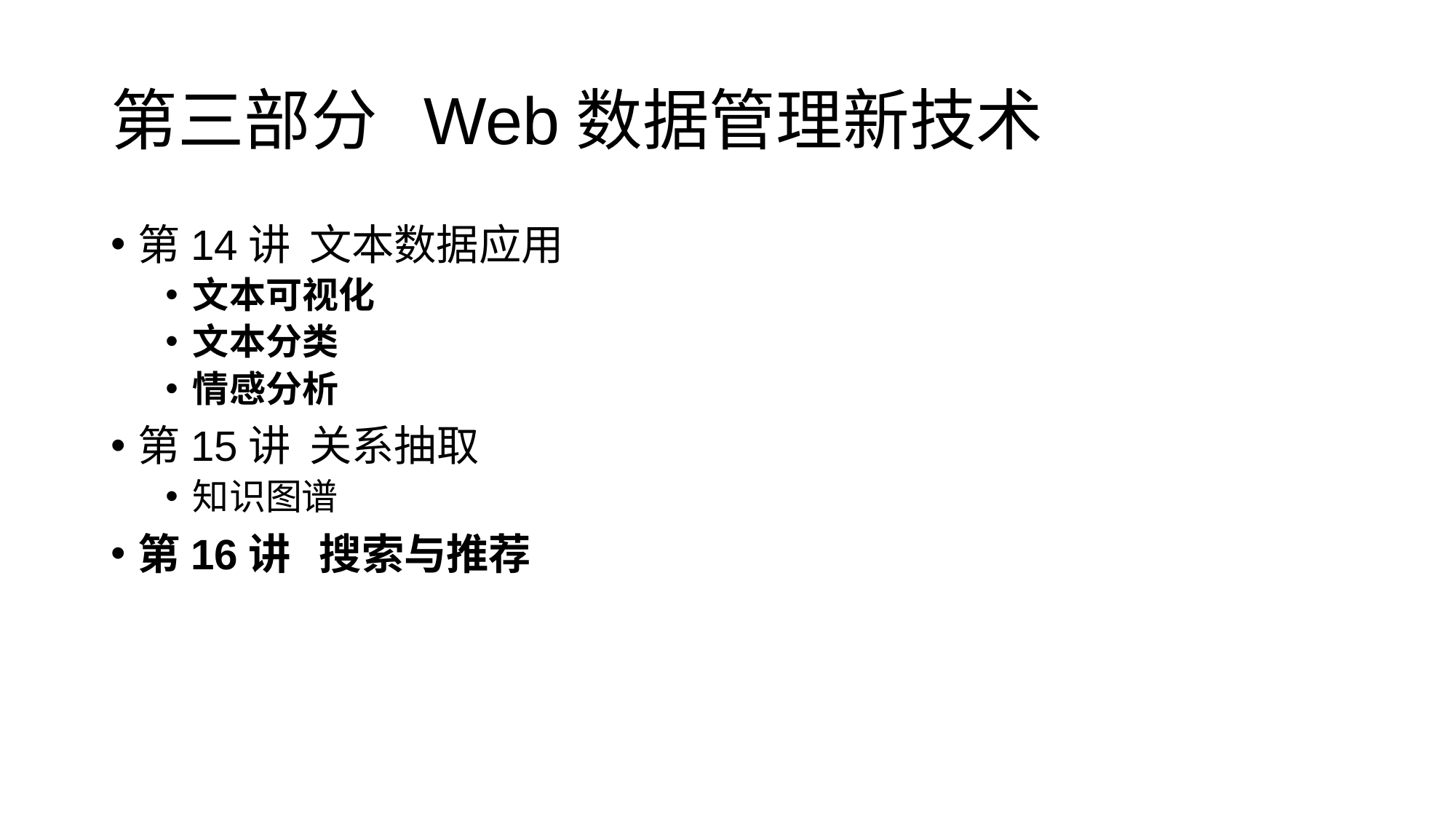

# 第三部分  Web数据管理新技术
第14讲  文本数据应用
文本可视化
文本分类
情感分析
第15讲  关系抽取
知识图谱
第16讲   搜索与推荐